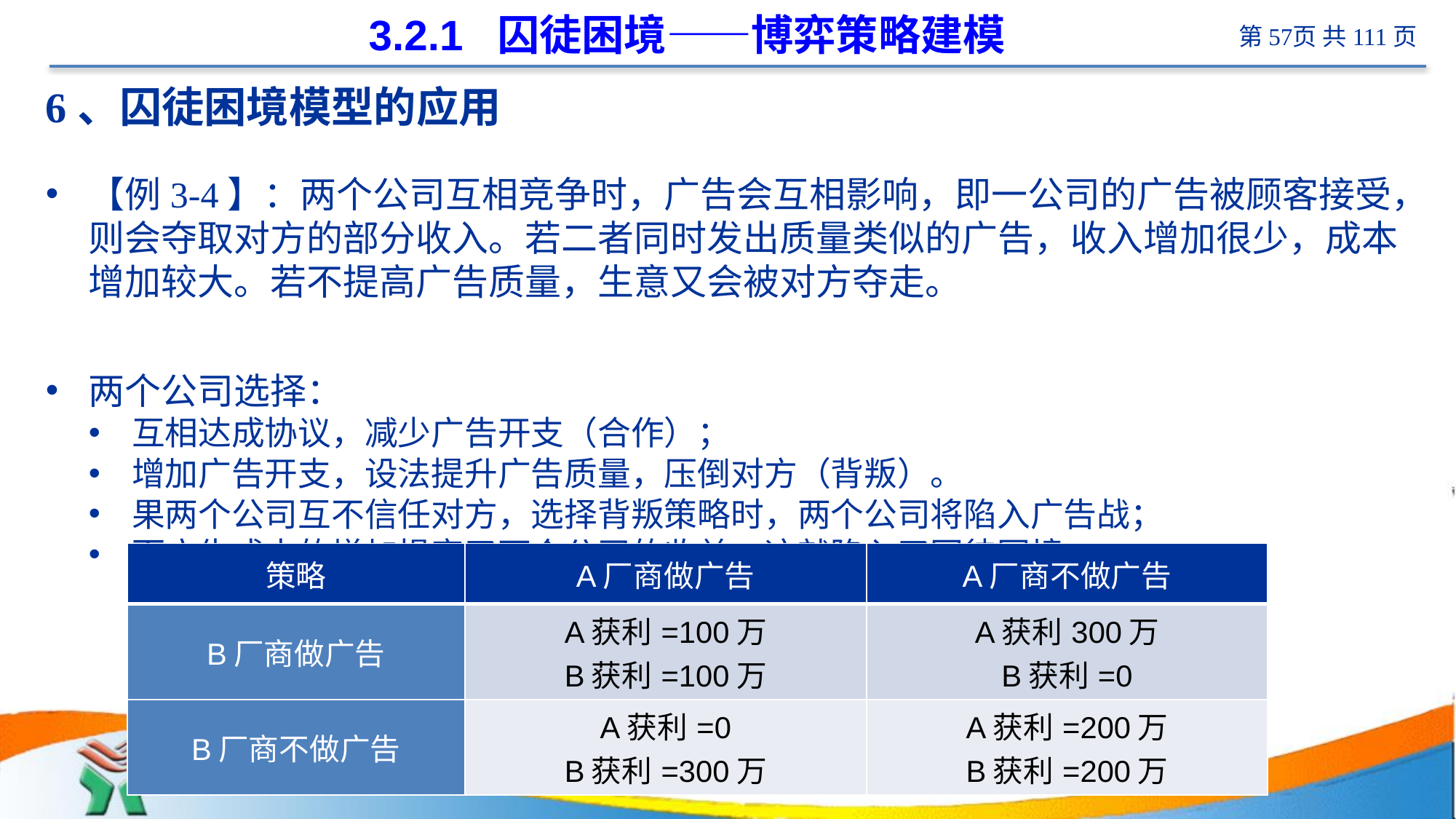

# 3.2.1  囚徒困境——博弈策略建模
6、囚徒困境模型的应用

【例3-4】：两个公司互相竞争时，广告会互相影响，即一公司的广告被顾客接受，则会夺取对方的部分收入。若二者同时发出质量类似的广告，收入增加很少，成本增加较大。若不提高广告质量，生意又会被对方夺走。

两个公司选择：
互相达成协议，减少广告开支（合作）；
增加广告开支，设法提升广告质量，压倒对方（背叛）。
果两个公司互不信任对方，选择背叛策略时，两个公司将陷入广告战；
而广告成本的增加损害了两个公司的收益，这就陷入了囚徒困境。
| 策略 | A厂商做广告 | A厂商不做广告 |
| --- | --- | --- |
| B厂商做广告 | A获利=100万 B获利=100万 | A获利300万 B获利=0 |
| B厂商不做广告 | A获利=0 B获利=300万 | A获利=200万 B获利=200万 |